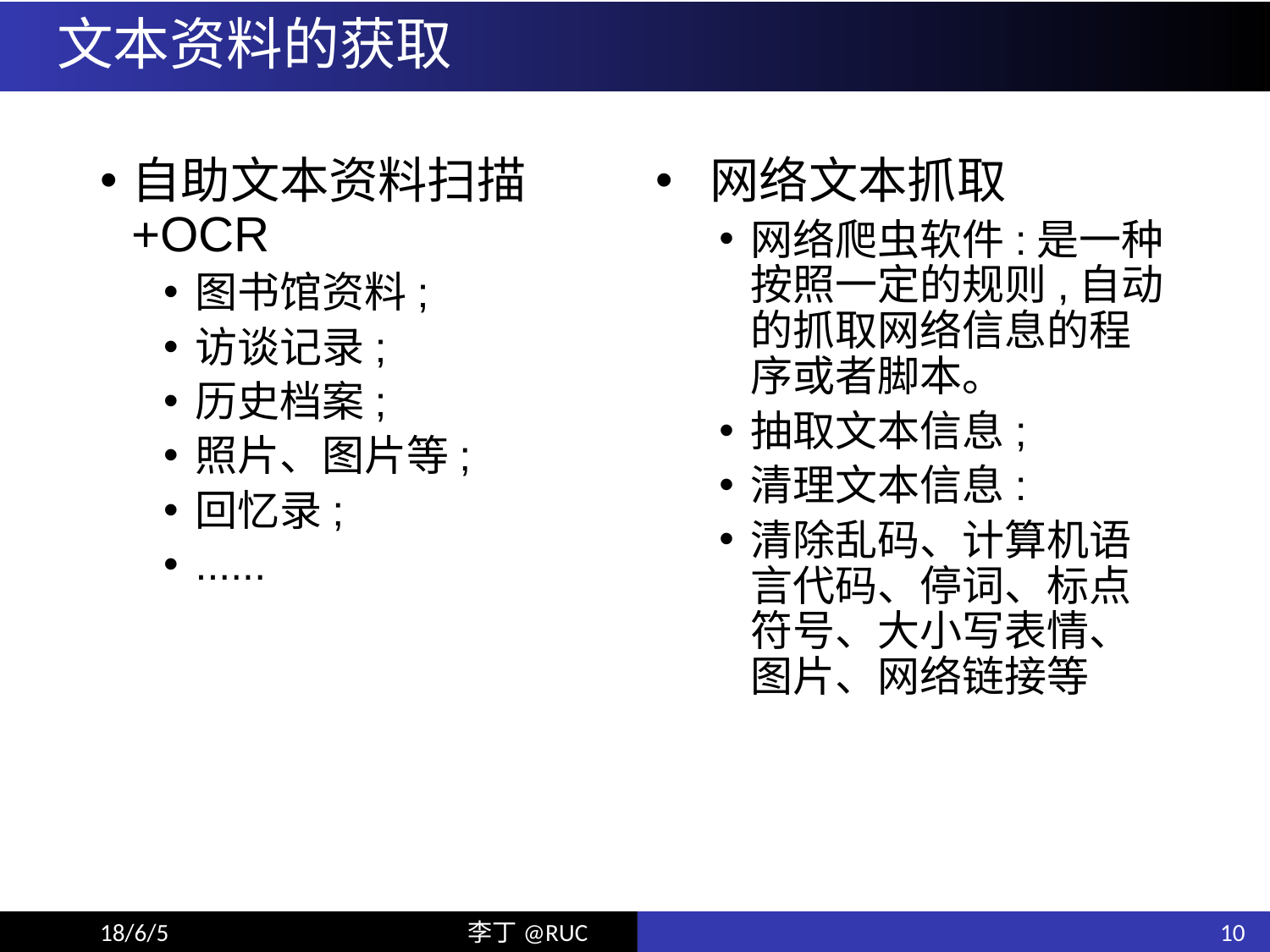

# 文本资料的获取
自助文本资料扫描+OCR
图书馆资料;
访谈记录;
历史档案;
照片、图片等;
回忆录;
......

 网络文本抓取
网络爬虫软件:是一种按照一定的规则,自动的抓取网络信息的程序或者脚本。
抽取文本信息;
清理文本信息:
清除乱码、计算机语言代码、停词、标点符号、大小写表情、图片、网络链接等

10
18/6/5
李丁@RUC